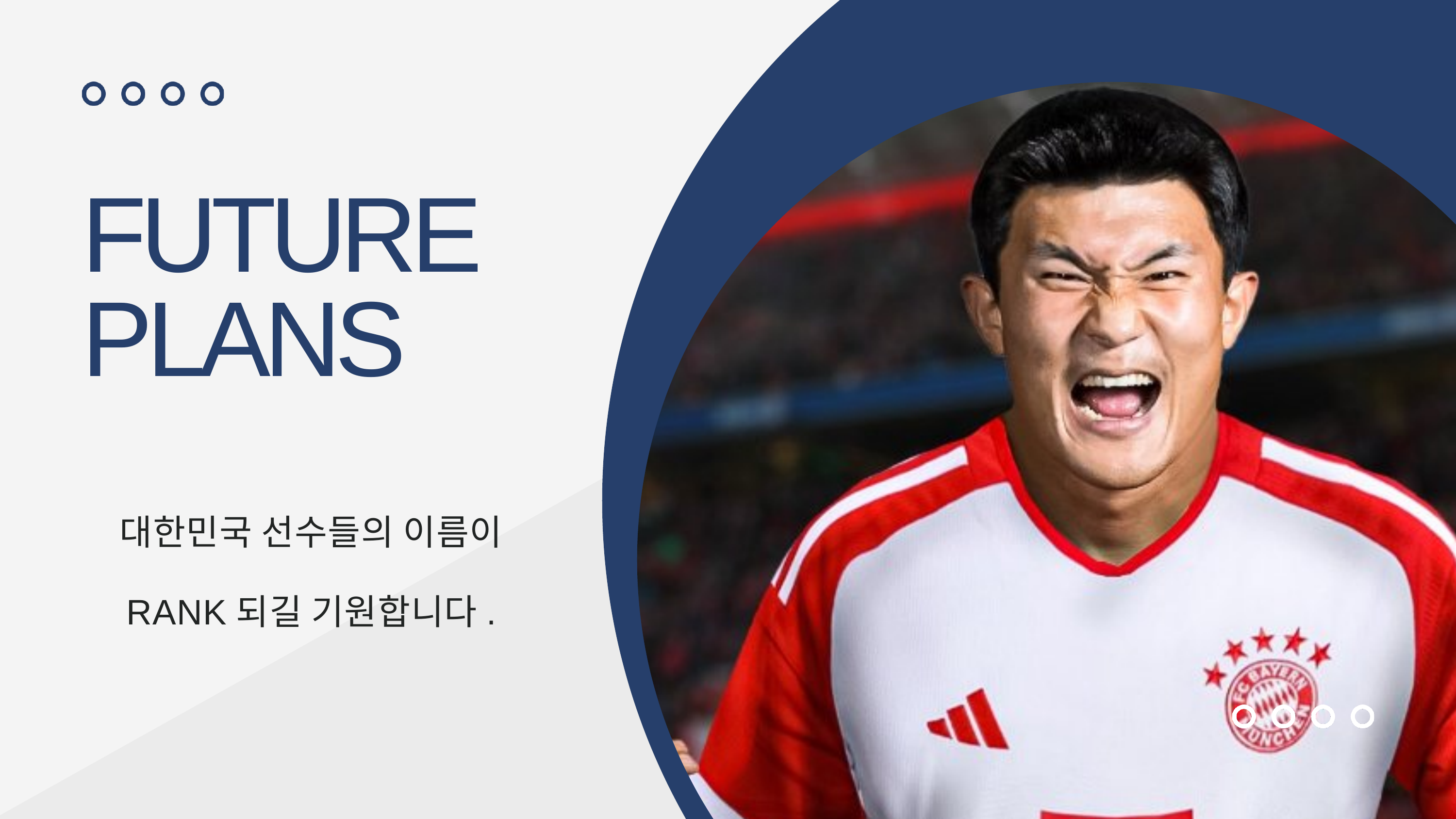

FUTURE PLANS

대한민국 선수들의 이름이
RANK되길 기원합니다.